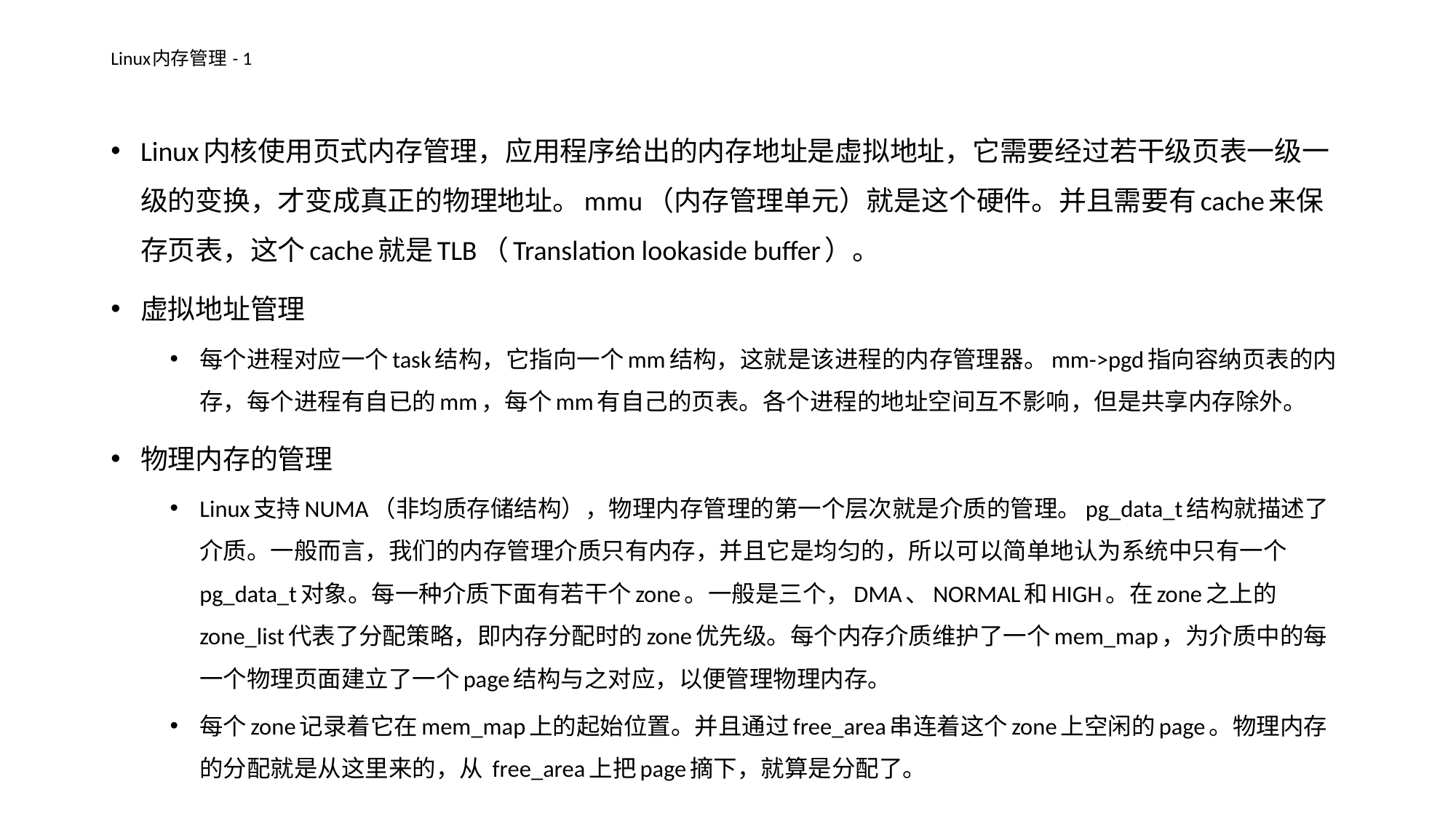

# Linux内存管理 - 1
Linux内核使用页式内存管理，应用程序给出的内存地址是虚拟地址，它需要经过若干级页表一级一级的变换，才变成真正的物理地址。mmu（内存管理单元）就是这个硬件。并且需要有cache来保存页表，这个cache就是TLB（Translation lookaside buffer）。
虚拟地址管理
每个进程对应一个task结构，它指向一个mm结构，这就是该进程的内存管理器。mm->pgd指向容纳页表的内存，每个进程有自已的mm，每个mm有自己的页表。各个进程的地址空间互不影响，但是共享内存除外。
物理内存的管理
Linux支持NUMA（非均质存储结构），物理内存管理的第一个层次就是介质的管理。pg_data_t结构就描述了介质。一般而言，我们的内存管理介质只有内存，并且它是均匀的，所以可以简单地认为系统中只有一个pg_data_t对象。每一种介质下面有若干个zone。一般是三个，DMA、NORMAL和HIGH。在zone之上的zone_list代表了分配策略，即内存分配时的zone优先级。每个内存介质维护了一个mem_map，为介质中的每一个物理页面建立了一个page结构与之对应，以便管理物理内存。
每个zone记录着它在mem_map上的起始位置。并且通过free_area串连着这个zone上空闲的page。物理内存的分配就是从这里来的，从 free_area上把page摘下，就算是分配了。